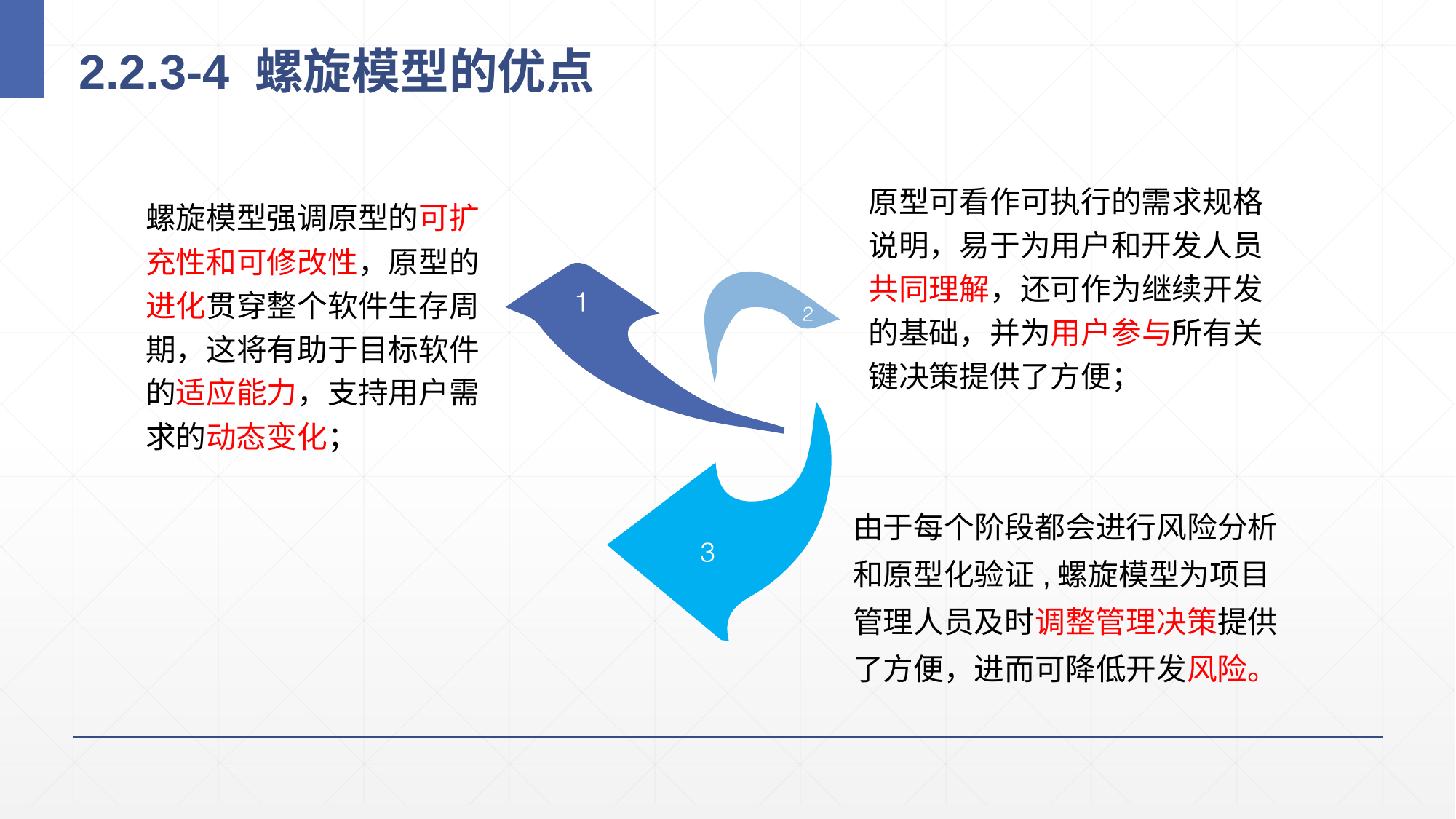

# 2.2.3-4 螺旋模型的优点
原型可看作可执行的需求规格说明，易于为用户和开发人员共同理解，还可作为继续开发的基础，并为用户参与所有关键决策提供了方便；
螺旋模型强调原型的可扩充性和可修改性，原型的进化贯穿整个软件生存周期，这将有助于目标软件的适应能力，支持用户需求的动态变化；

由于每个阶段都会进行风险分析和原型化验证,螺旋模型为项目管理人员及时调整管理决策提供了方便，进而可降低开发风险。